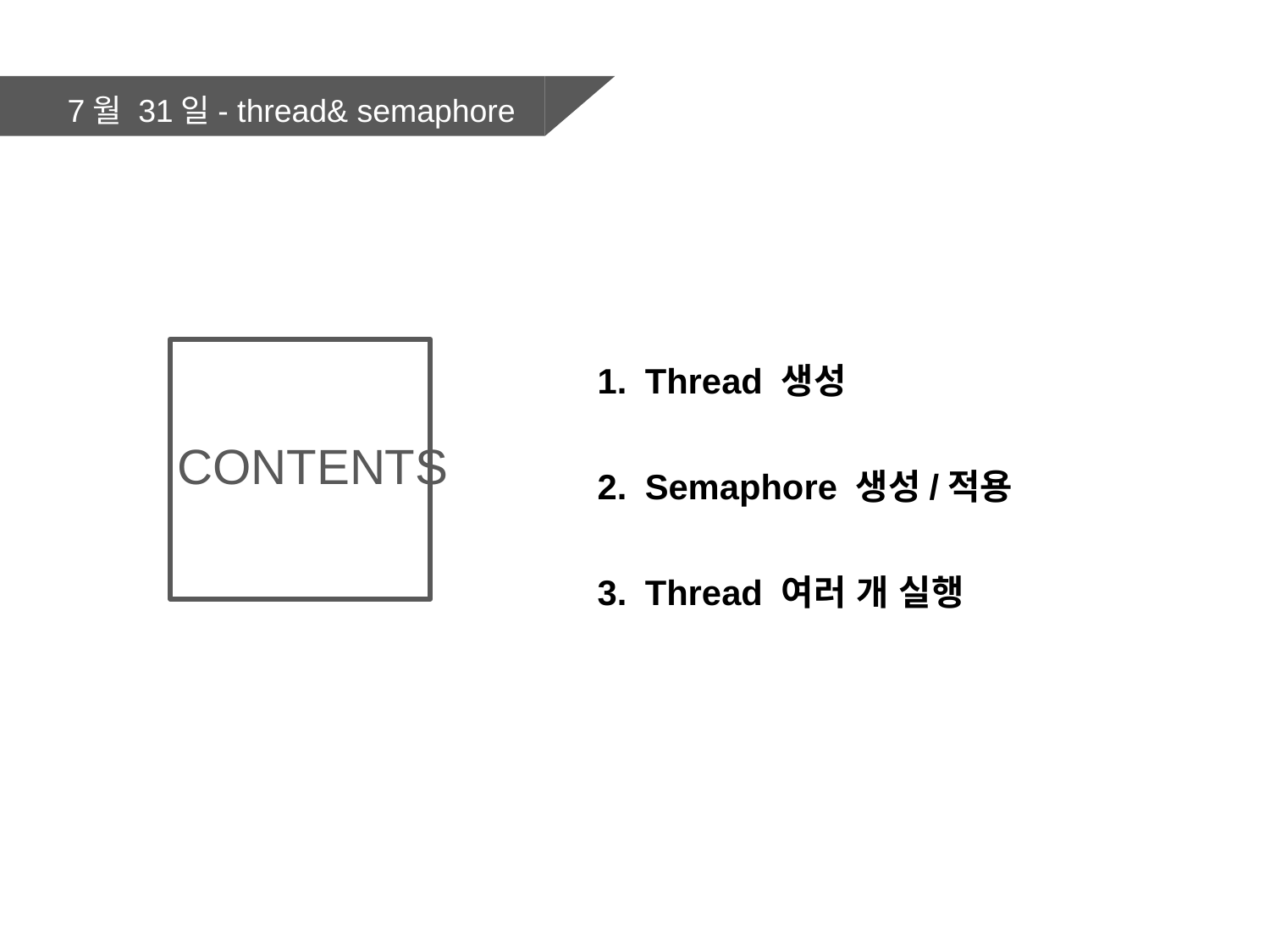

7월 31일- thread& semaphore
Thread 생성
Semaphore 생성/적용
Thread 여러 개 실행

CONTENTS